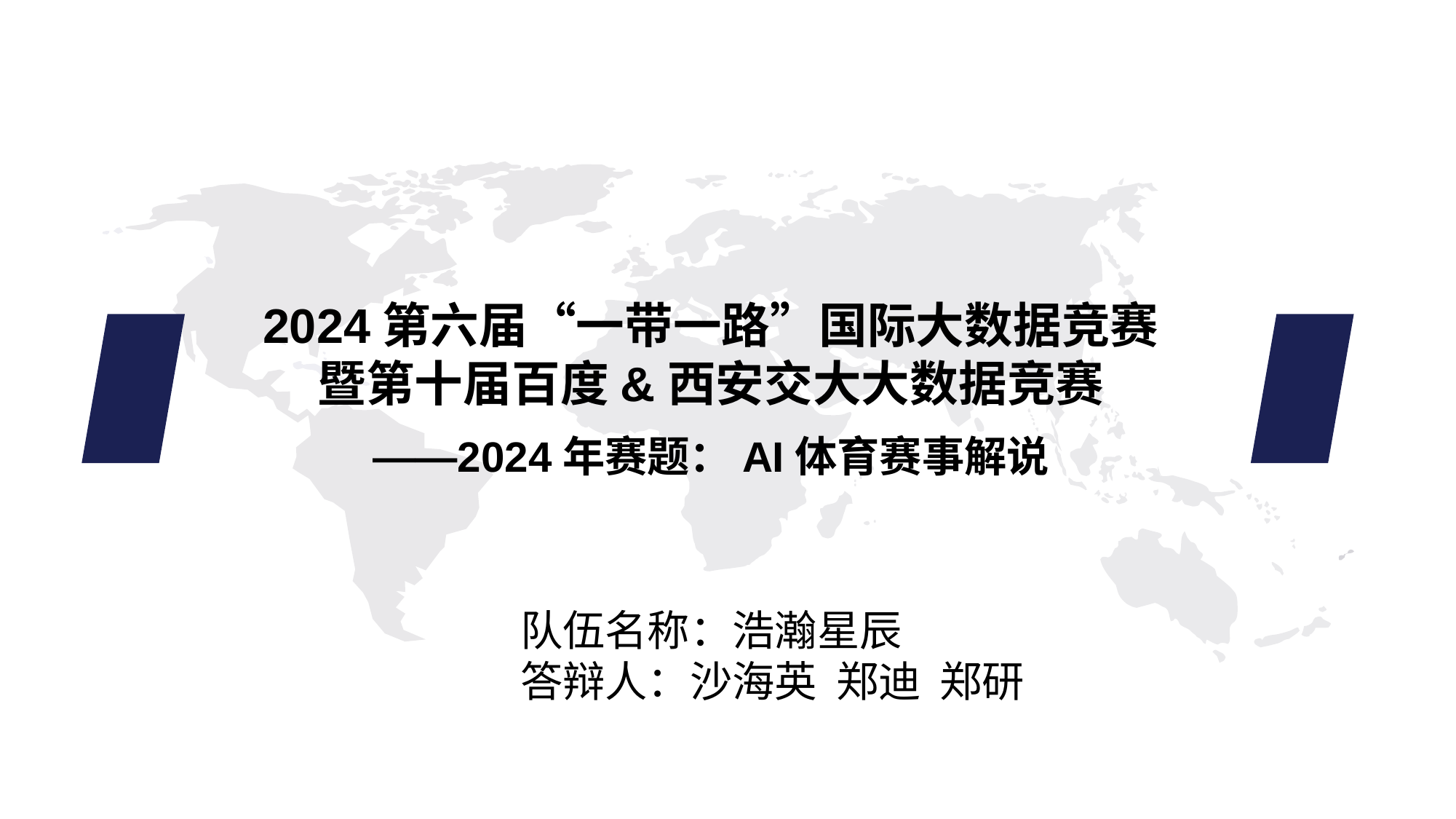

2024第六届“一带一路”国际大数据竞赛
暨第十届百度&西安交大大数据竞赛
——2024年赛题：AI体育赛事解说

队伍名称：浩瀚星辰
答辩人：沙海英  郑迪  郑研